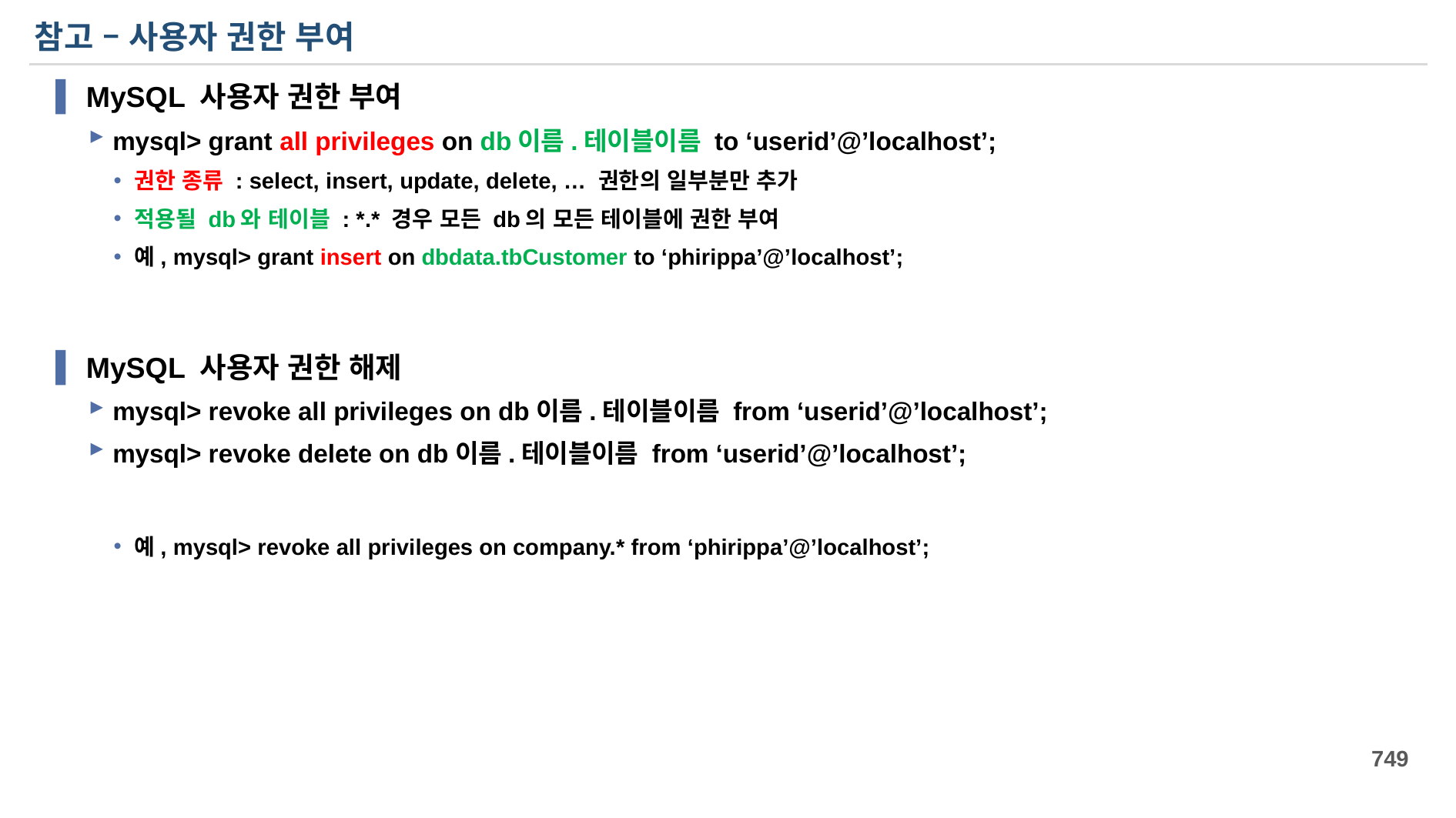

# 참고 – 사용자 권한 부여
MySQL 사용자 권한 부여
mysql> grant all privileges on db이름.테이블이름 to ‘userid’@’localhost’;
권한 종류 : select, insert, update, delete, … 권한의 일부분만 추가
적용될 db와 테이블 : *.* 경우 모든 db의 모든 테이블에 권한 부여
예, mysql> grant insert on dbdata.tbCustomer to ‘phirippa’@’localhost’;

MySQL 사용자 권한 해제
mysql> revoke all privileges on db이름.테이블이름 from ‘userid’@’localhost’;
mysql> revoke delete on db이름.테이블이름 from ‘userid’@’localhost’;

예, mysql> revoke all privileges on company.* from ‘phirippa’@’localhost’;

749